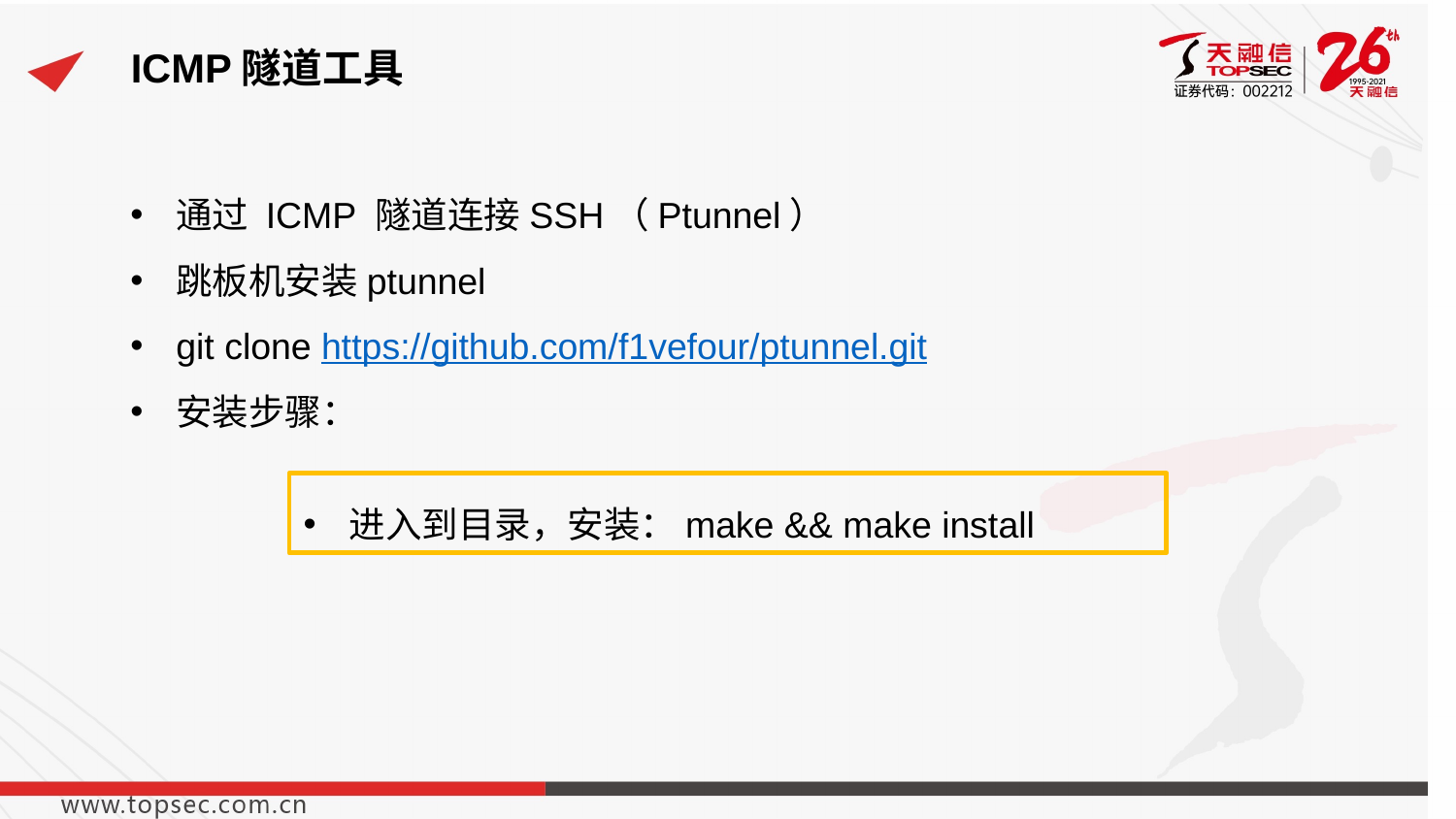

# ICMP隧道工具
通过 ICMP 隧道连接SSH（Ptunnel）
跳板机安装ptunnel
git clone https://github.com/f1vefour/ptunnel.git
安装步骤：
进入到目录，安装：make && make install